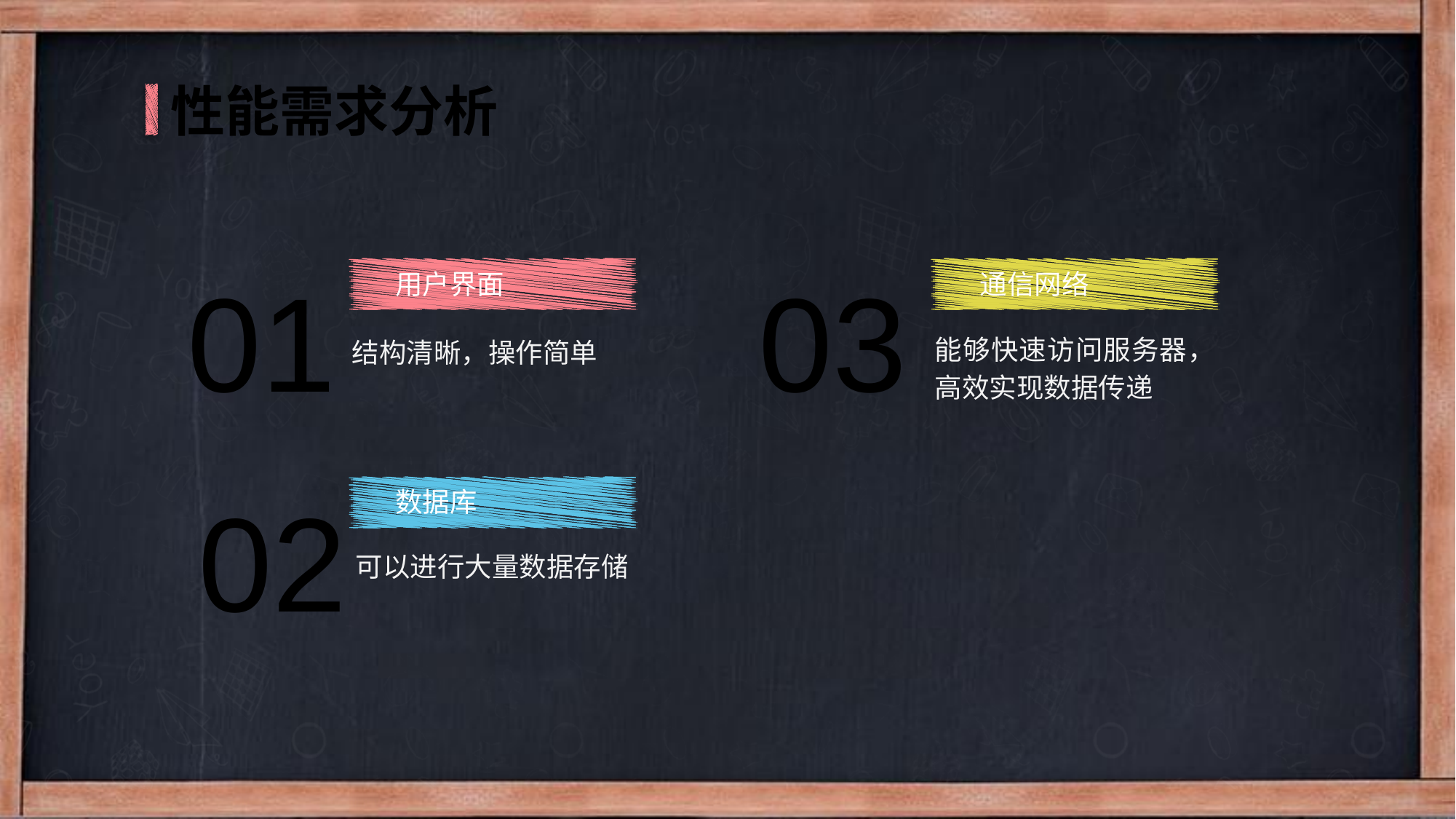

性能需求分析

01
03

用户界面
通信网络
能够快速访问服务器，高效实现数据传递
结构清晰，操作简单
02

数据库
可以进行大量数据存储